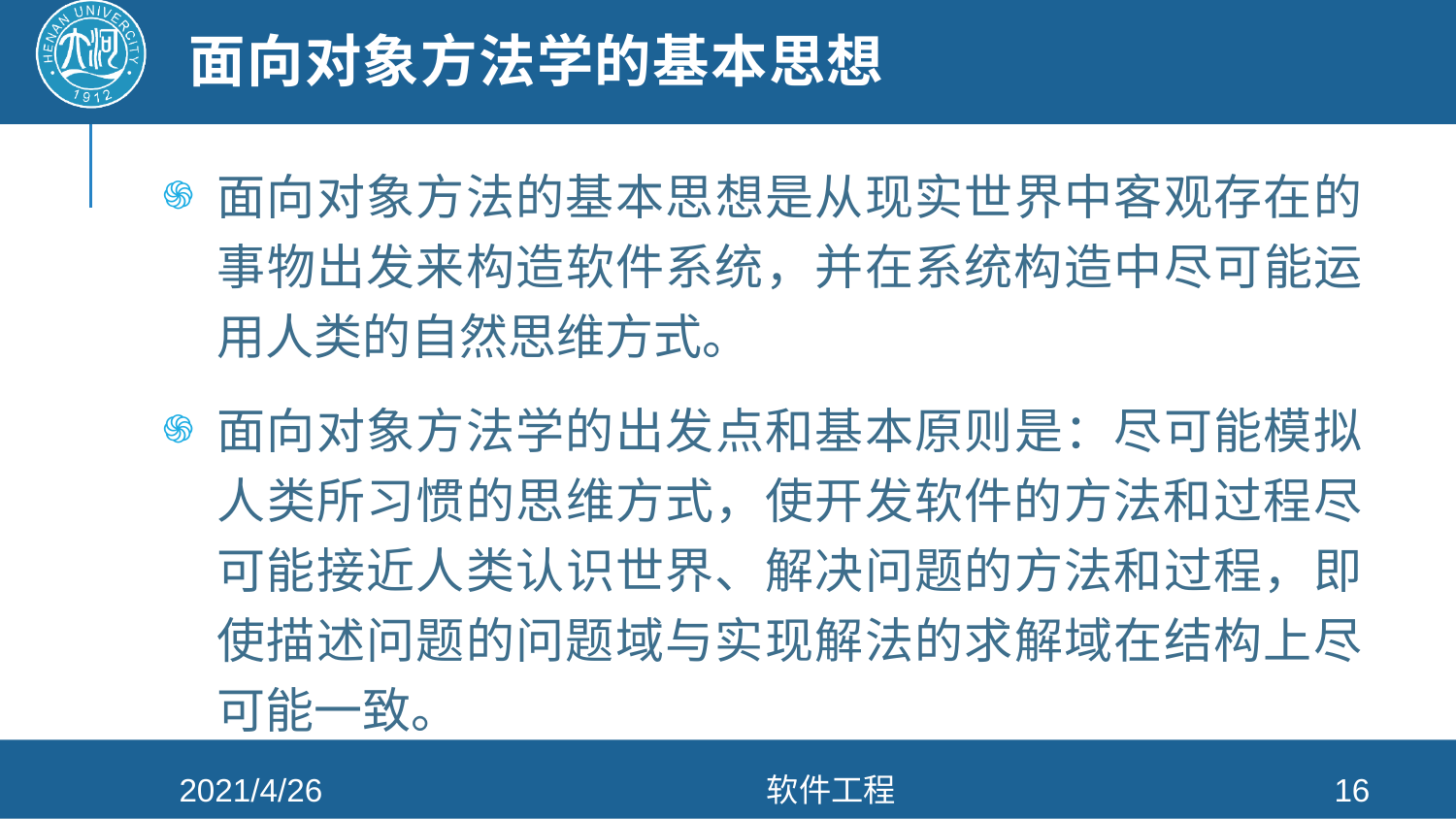

# 面向对象方法学的基本思想
面向对象方法的基本思想是从现实世界中客观存在的事物出发来构造软件系统，并在系统构造中尽可能运用人类的自然思维方式。
面向对象方法学的出发点和基本原则是：尽可能模拟人类所习惯的思维方式，使开发软件的方法和过程尽可能接近人类认识世界、解决问题的方法和过程，即使描述问题的问题域与实现解法的求解域在结构上尽可能一致。
2021/4/26
软件工程
16